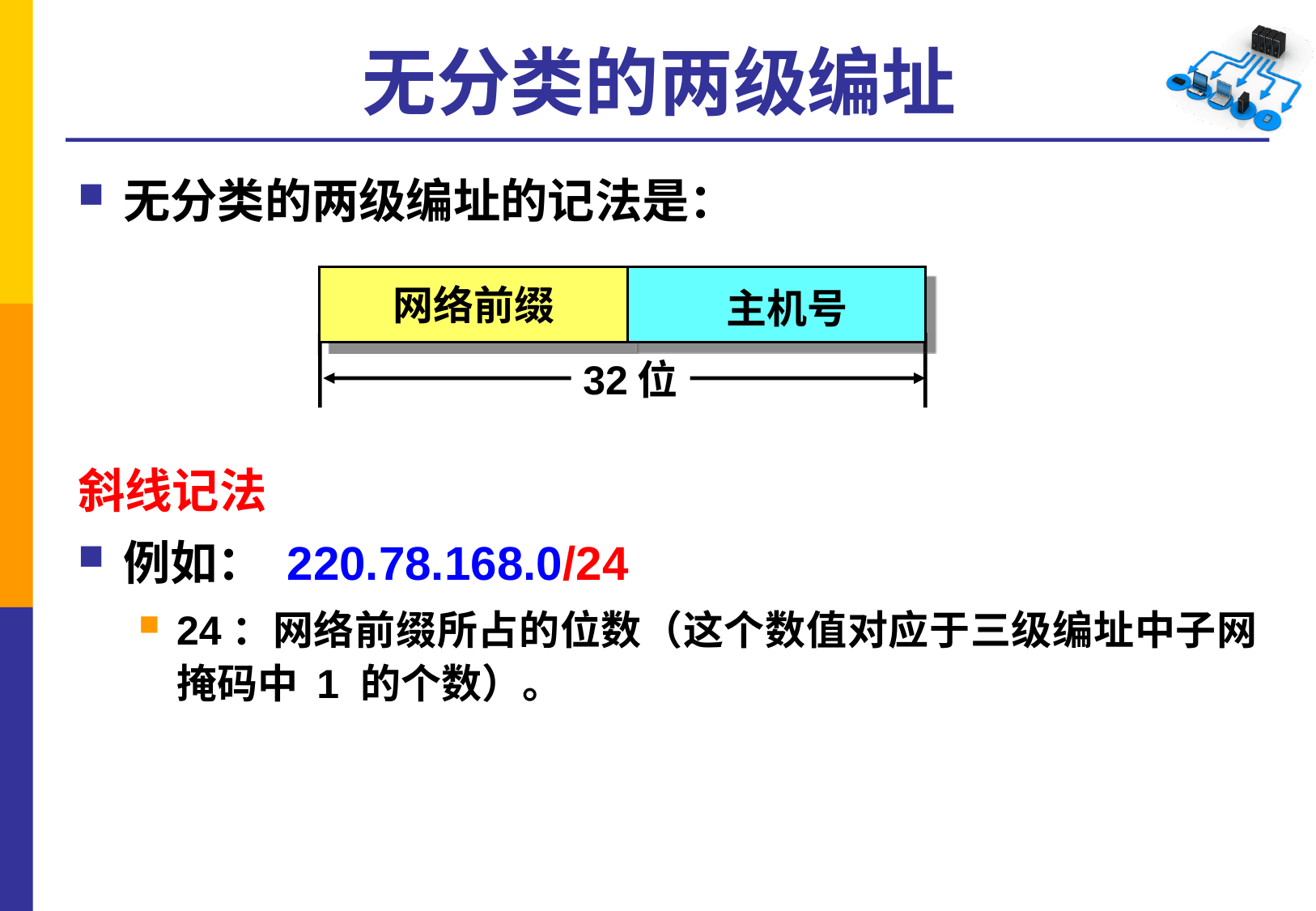

# 无分类的两级编址
无分类的两级编址的记法是：

斜线记法
例如： 220.78.168.0/24
24：网络前缀所占的位数（这个数值对应于三级编址中子网掩码中 1 的个数）。
网络前缀

主机号

32位